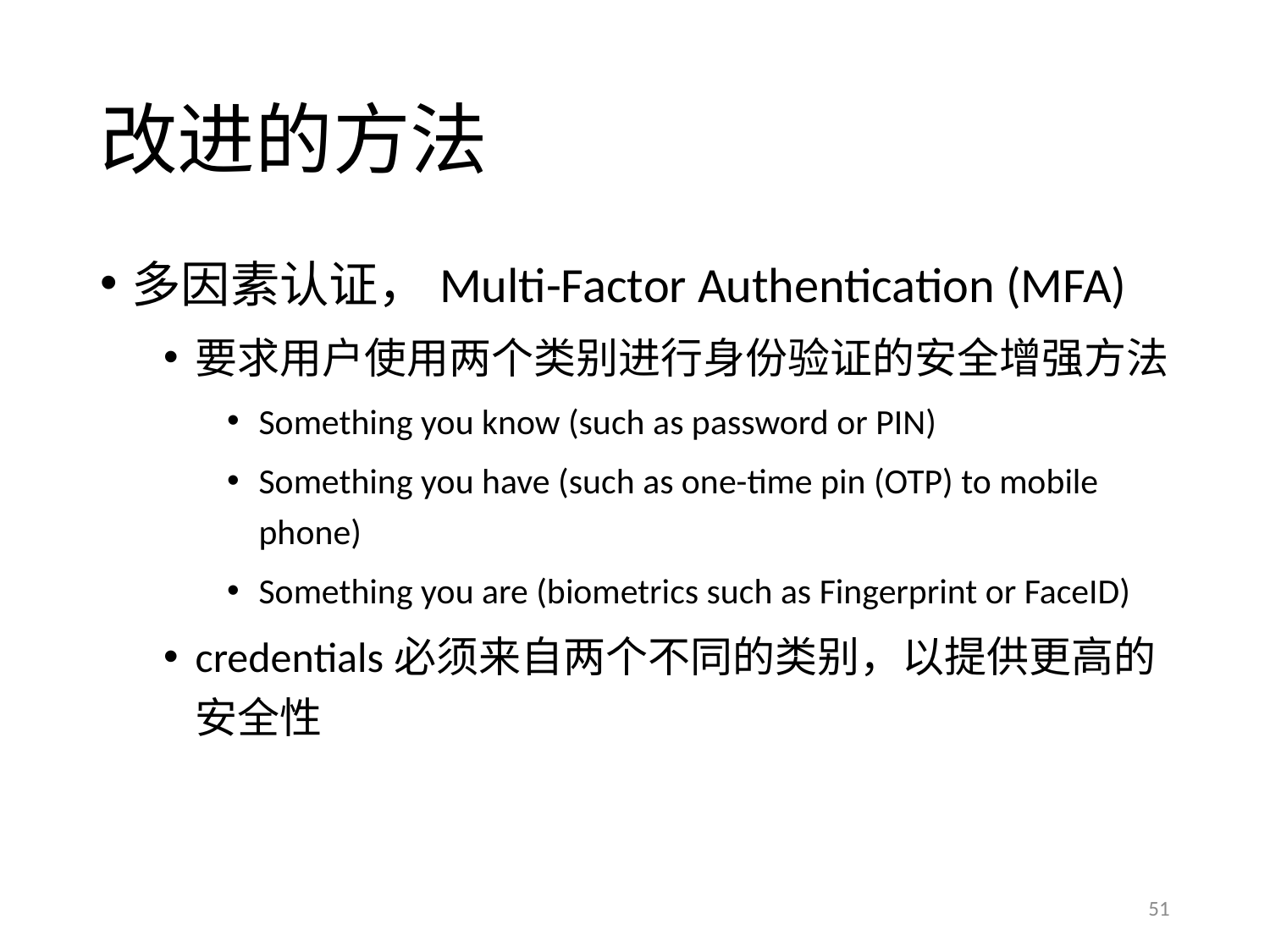

# 改进的方法
多因素认证，Multi-Factor Authentication (MFA)
要求用户使用两个类别进行身份验证的安全增强方法
Something you know (such as password or PIN)
Something you have (such as one-time pin (OTP) to mobile phone)
Something you are (biometrics such as Fingerprint or FaceID)
credentials必须来自两个不同的类别，以提供更高的安全性

51